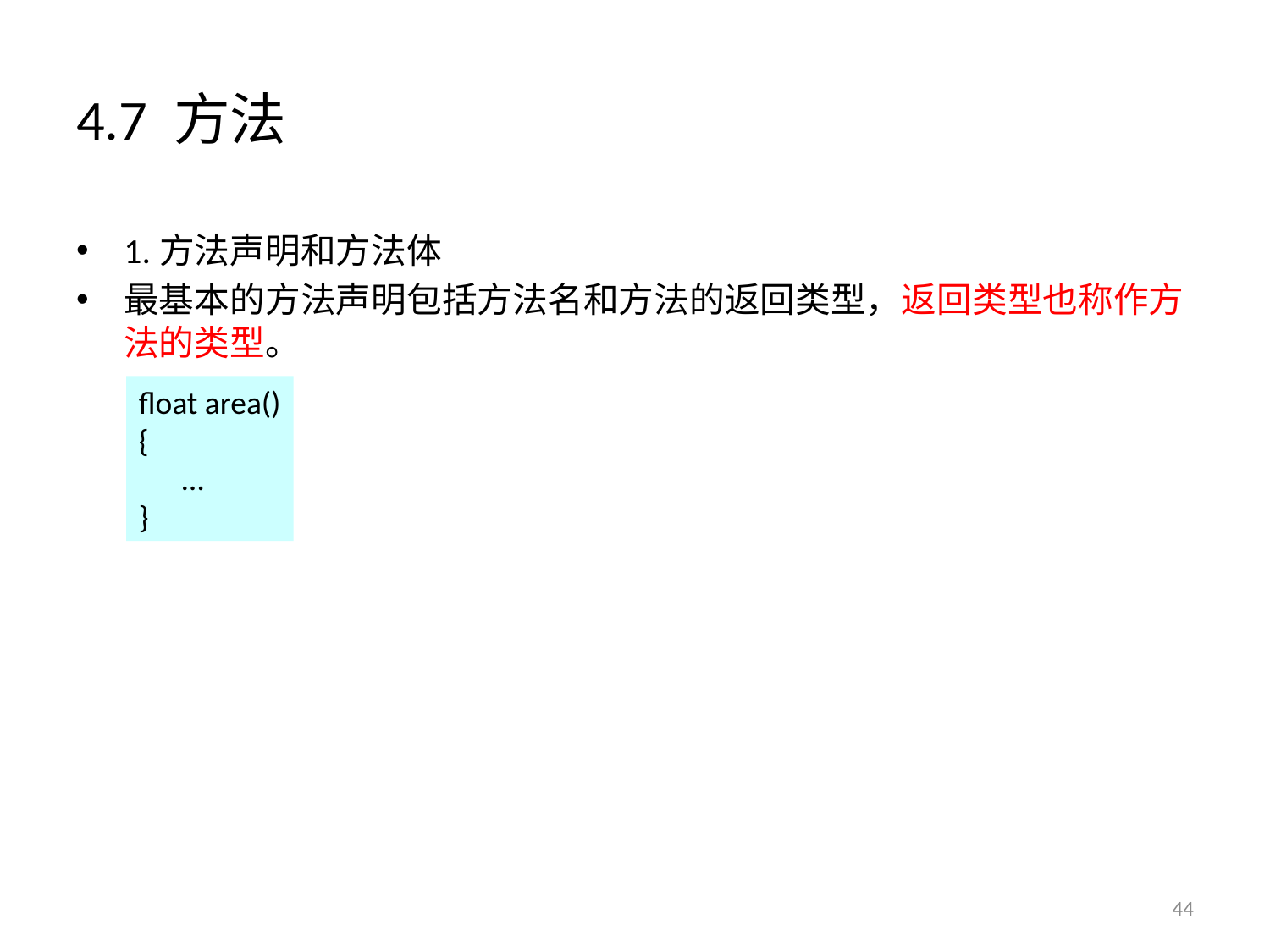

# 4.7 方法
1.方法声明和方法体
最基本的方法声明包括方法名和方法的返回类型，返回类型也称作方法的类型。

float area()
{
      …
}
44